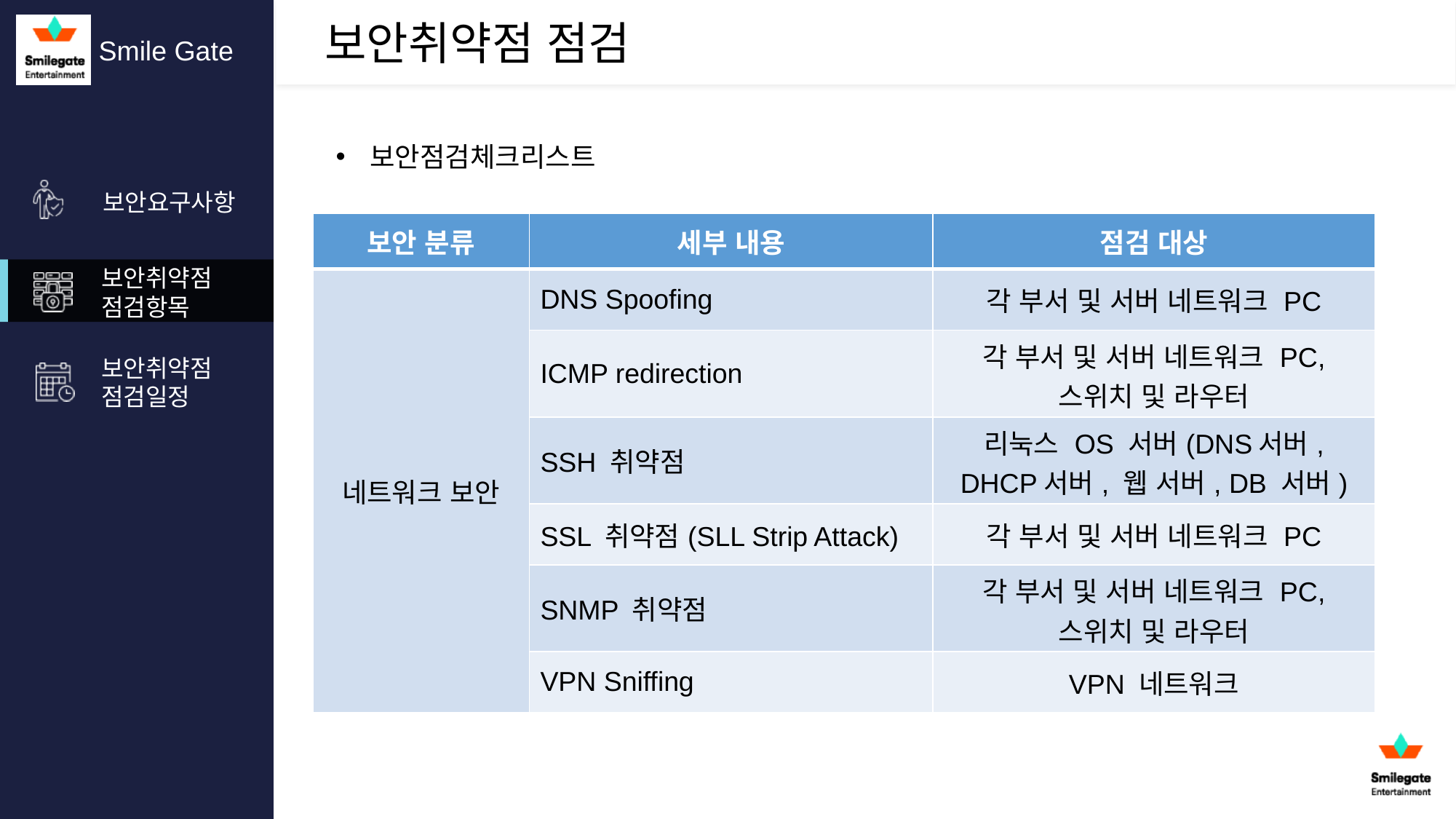

보안점검체크리스트
| 보안 분류 | 세부 내용 | 점검 대상 |
| --- | --- | --- |
| 네트워크 보안 | DNS Spoofing | 각 부서 및 서버 네트워크 PC |
|  | ICMP redirection | 각 부서 및 서버 네트워크 PC, 스위치 및 라우터 |
|  | SSH 취약점 | 리눅스 OS 서버(DNS서버, DHCP서버, 웹 서버, DB 서버) |
|  | SSL 취약점(SLL Strip Attack) | 각 부서 및 서버 네트워크 PC |
|  | SNMP 취약점 | 각 부서 및 서버 네트워크 PC, 스위치 및 라우터 |
|  | VPN Sniffing | VPN 네트워크 |